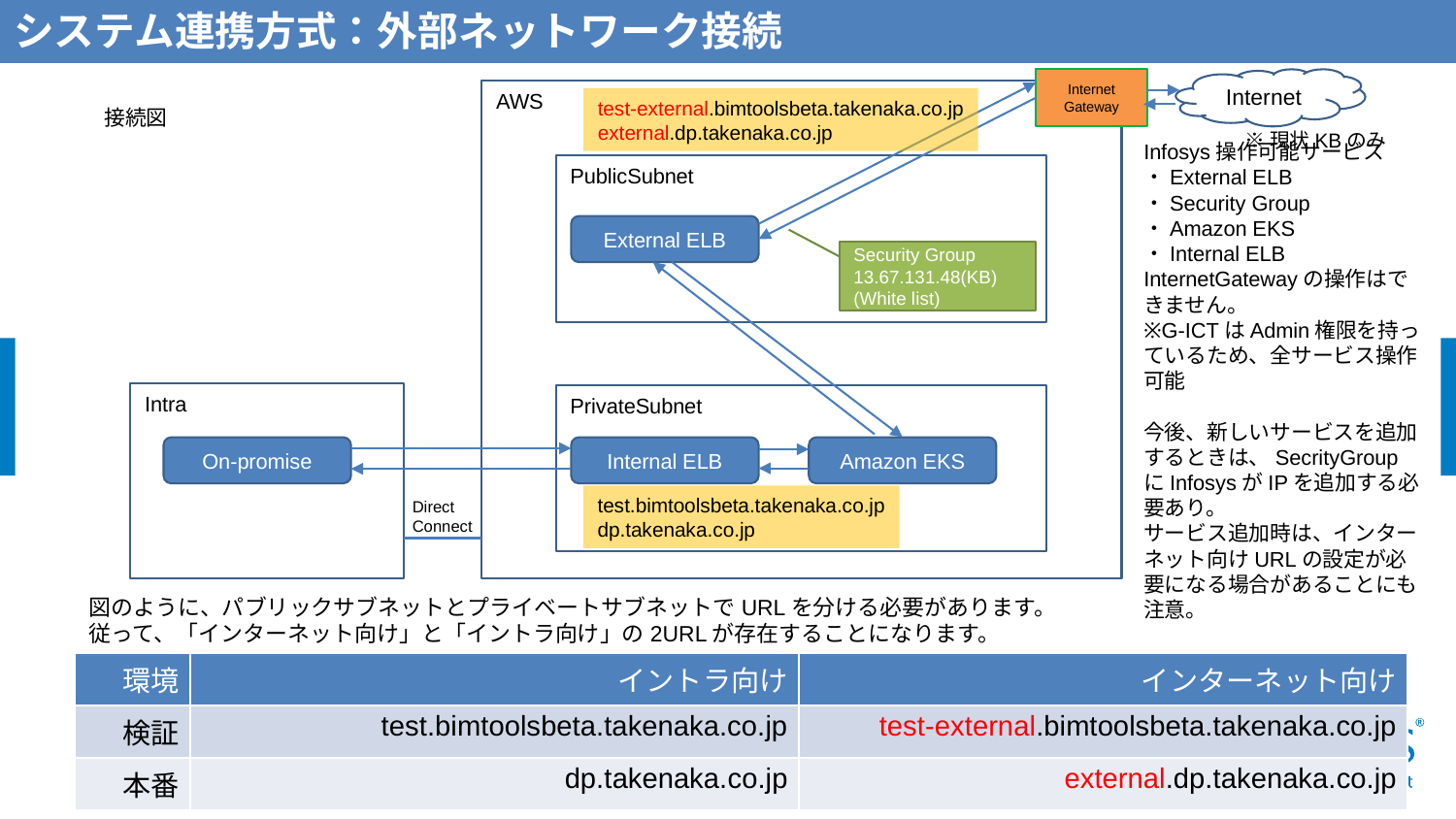

システム連携方式：外部ネットワーク接続
システム連携方式
Internet
Gateway
Internet
AWS
test-external.bimtoolsbeta.takenaka.co.jp
external.dp.takenaka.co.jp
接続図
※現状KBのみ
PublicSubnet
Infosys操作可能サービス
・External ELB
・Security Group
・Amazon EKS
・Internal ELB
InternetGatewayの操作はできません。
※G-ICTはAdmin権限を持っているため、全サービス操作可能

今後、新しいサービスを追加するときは、SecrityGroupにInfosysがIPを追加する必要あり。
サービス追加時は、インターネット向けURLの設定が必要になる場合があることにも注意。
External ELB
Security Group
13.67.131.48(KB)
(White list)
Intra
PrivateSubnet
On-promise
Internal ELB
Amazon EKS
test.bimtoolsbeta.takenaka.co.jp
dp.takenaka.co.jp
Direct
Connect
図のように、パブリックサブネットとプライベートサブネットでURLを分ける必要があります。
従って、「インターネット向け」と「イントラ向け」の2URLが存在することになります。
| 環境 | イントラ向け | インターネット向け |
| --- | --- | --- |
| 検証 | test.bimtoolsbeta.takenaka.co.jp | test-external.bimtoolsbeta.takenaka.co.jp |
| 本番 | dp.takenaka.co.jp | external.dp.takenaka.co.jp |